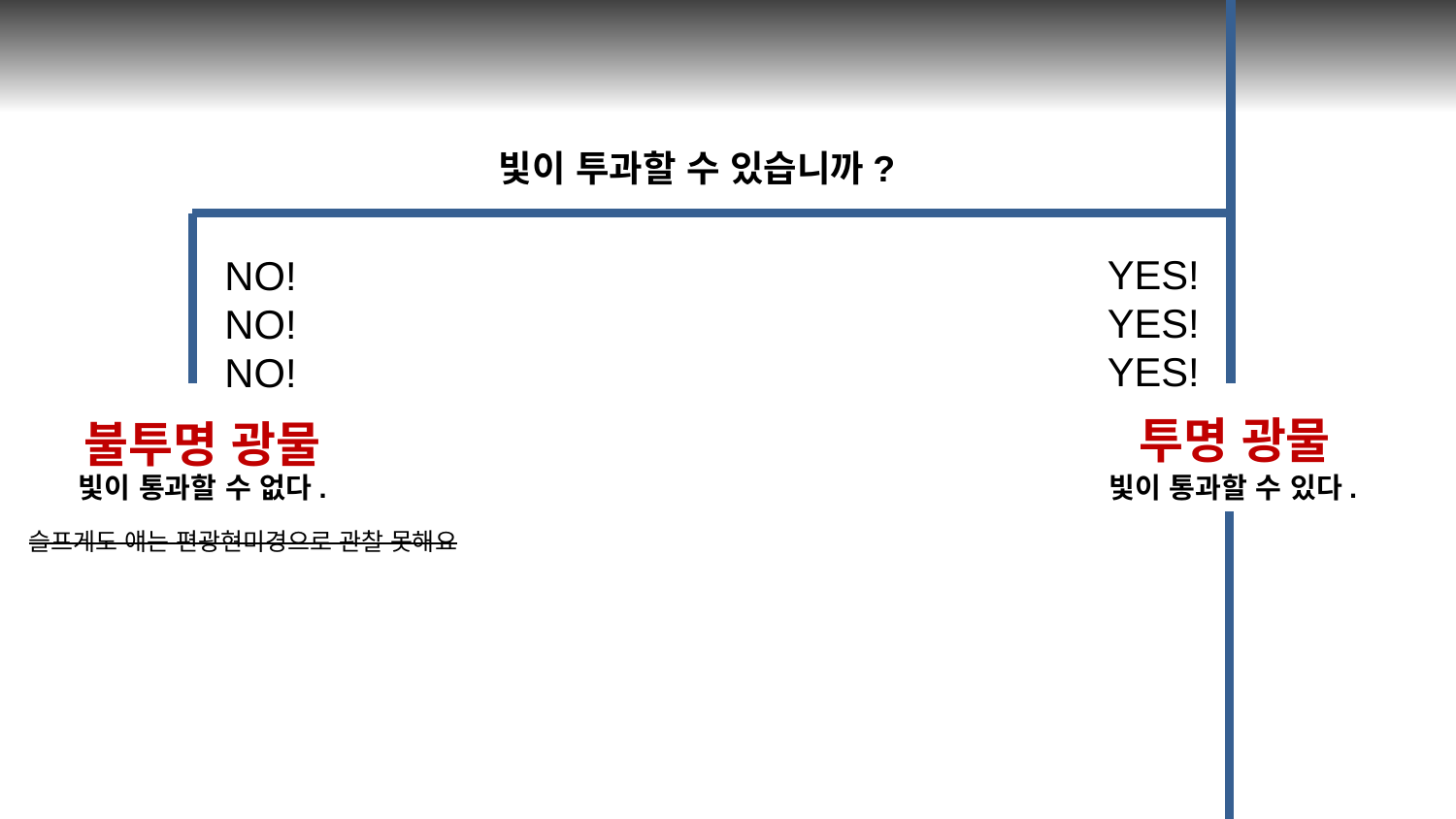

빛이 투과할 수 있습니까?
YES!
YES!
YES!
NO!
NO!
NO!
투명 광물
불투명 광물
빛이 통과할 수 없다.
빛이 통과할 수 있다.
슬프게도 얘는 편광현미경으로 관찰 못해요